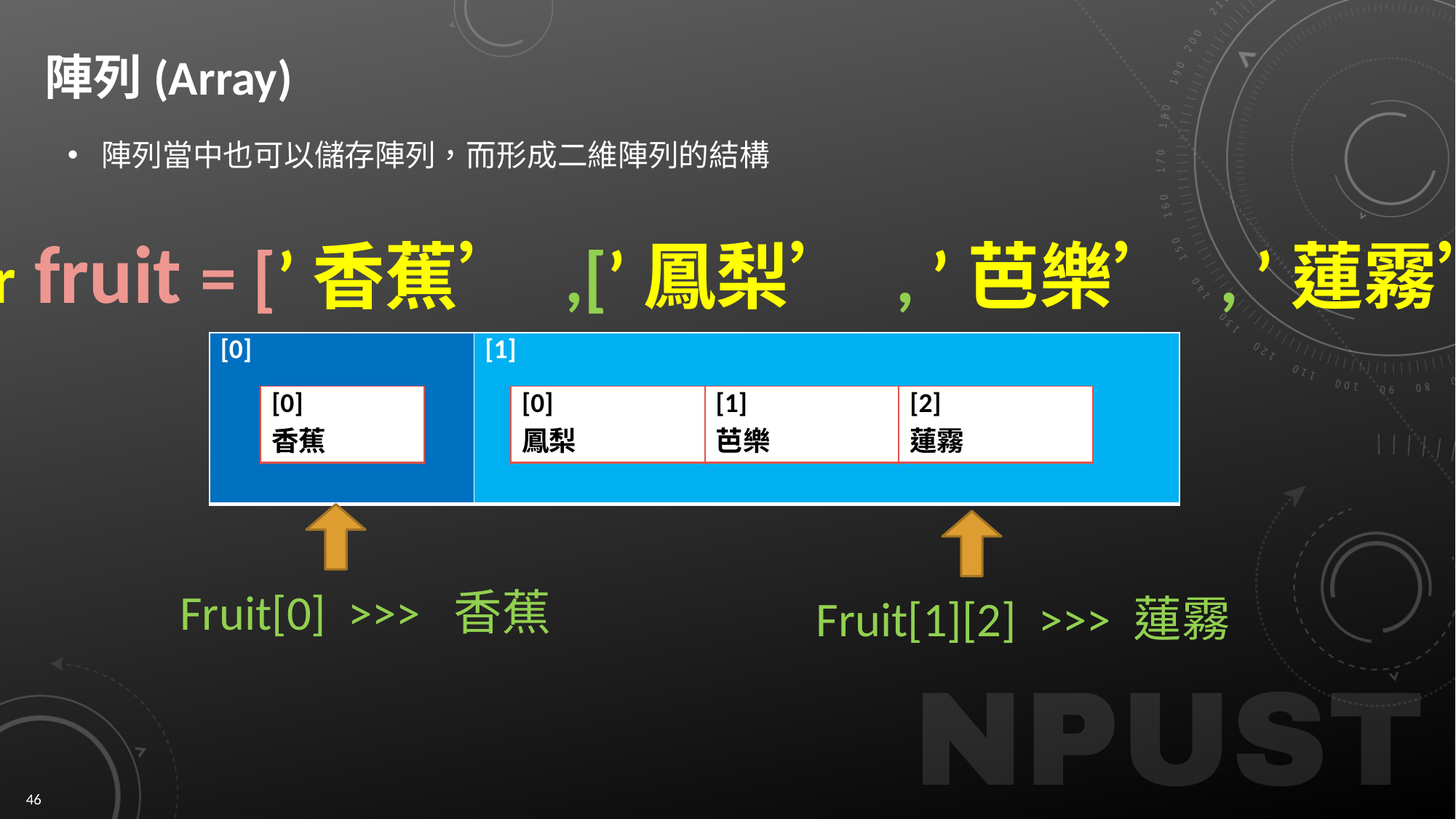

# 陣列(Array)
陣列當中也可以儲存陣列，而形成二維陣列的結構
var fruit = [’香蕉’ ,[’鳳梨’ , ’芭樂’ , ’蓮霧’]]  ;
| [0] | [1] |
| --- | --- |
| [0] 香蕉 |
| --- |
| [0] 鳳梨 | [1] 芭樂 | [2] 蓮霧 |
| --- | --- | --- |

Fruit[0]  >>>  香蕉
Fruit[1][2]  >>> 蓮霧